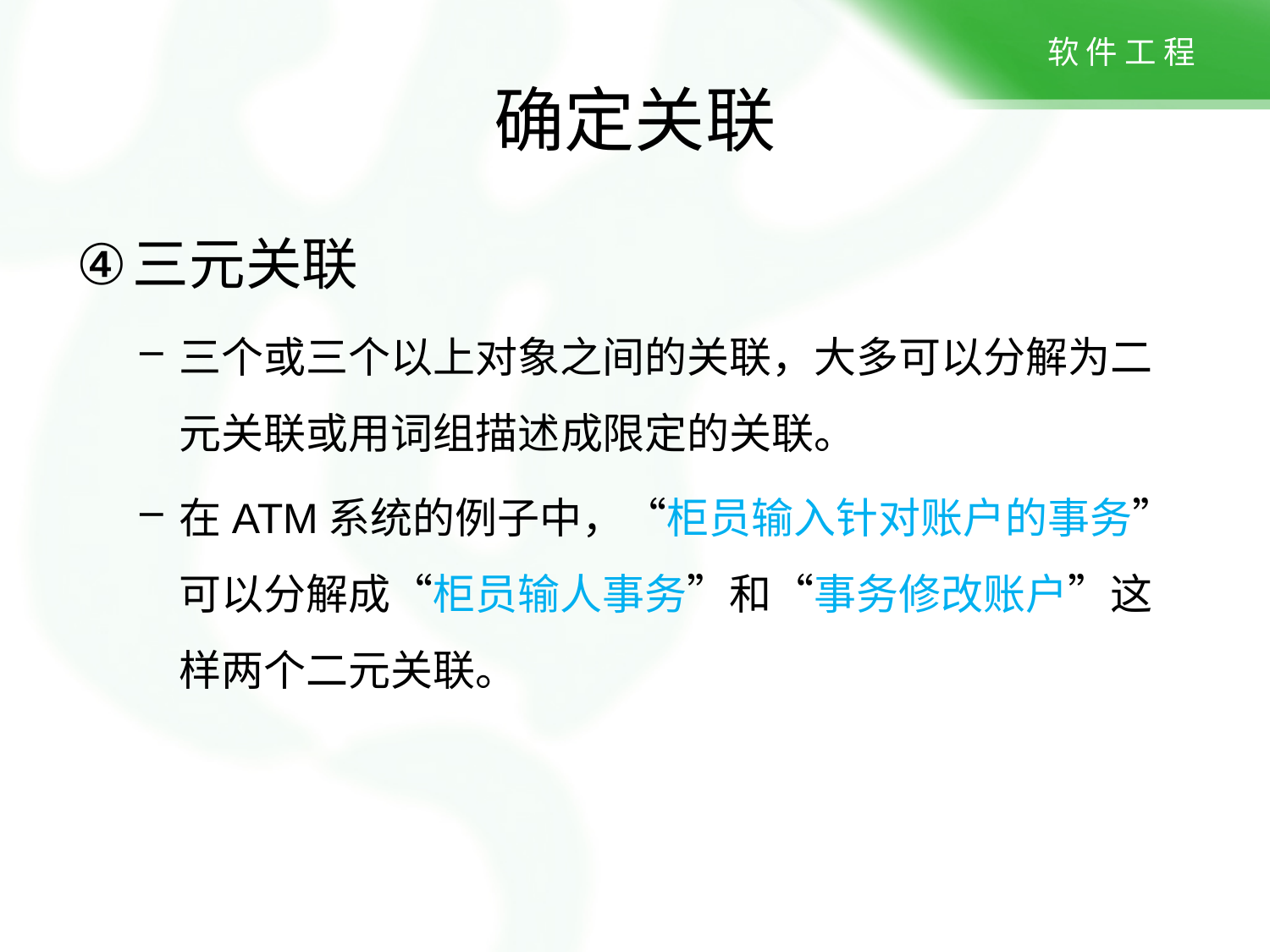

# 确定关联
三元关联
三个或三个以上对象之间的关联，大多可以分解为二元关联或用词组描述成限定的关联。
在ATM系统的例子中，“柜员输入针对账户的事务”可以分解成“柜员输人事务”和“事务修改账户”这样两个二元关联。